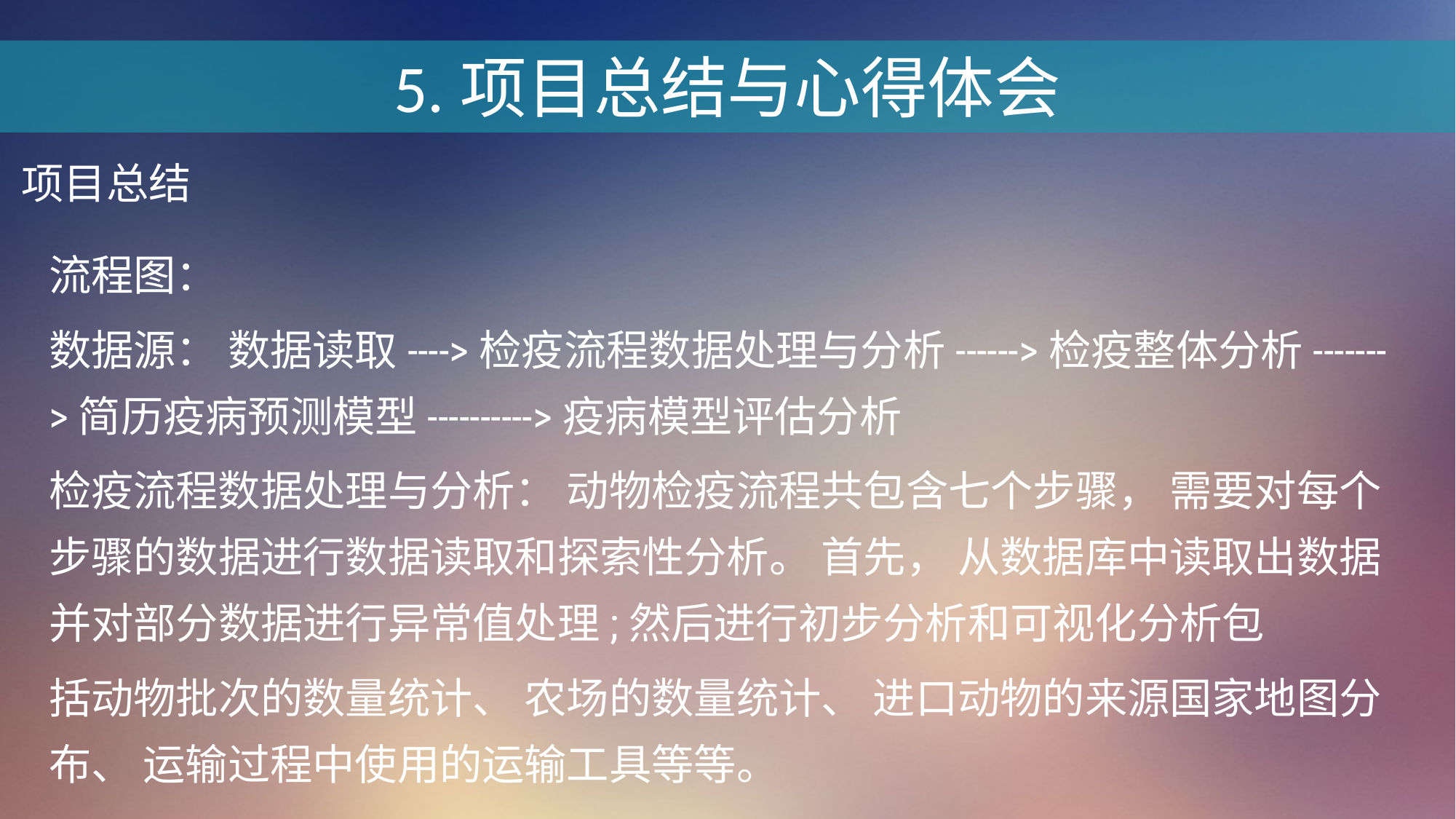

5.项目总结与心得体会

项目总结

流程图：
数据源： 数据读取---->检疫流程数据处理与分析------>检疫整体分析------->简历疫病预测模型---------->疫病模型评估分析
检疫流程数据处理与分析： 动物检疫流程共包含七个步骤， 需要对每个步骤的数据进行数据读取和探索性分析。 首先， 从数据库中读取出数据并对部分数据进行异常值处理;然后进行初步分析和可视化分析包
括动物批次的数量统计、 农场的数量统计、 进口动物的来源国家地图分布、 运输过程中使用的运输工具等等。